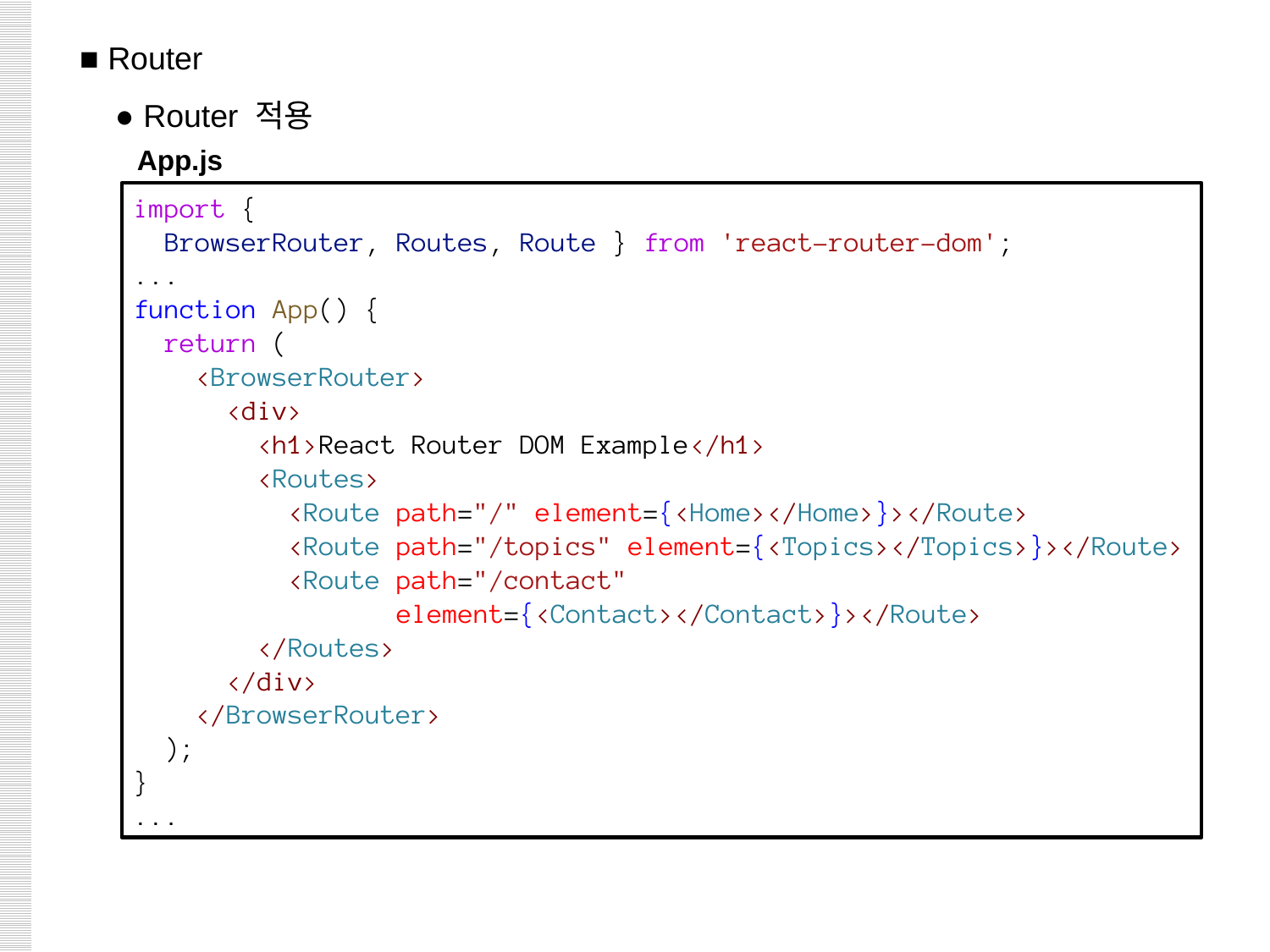

■ Router
    ● Router 적용
App.js
import {
  BrowserRouter, Routes, Route } from 'react-router-dom';
...
function App() {
  return (
    <BrowserRouter>
      <div>
        <h1>React Router DOM Example</h1>
        <Routes>
          <Route path="/" element={<Home></Home>}></Route>
          <Route path="/topics" element={<Topics></Topics>}></Route>
          <Route path="/contact"
                 element={<Contact></Contact>}></Route>
        </Routes>
      </div>
    </BrowserRouter>
  );
}
...